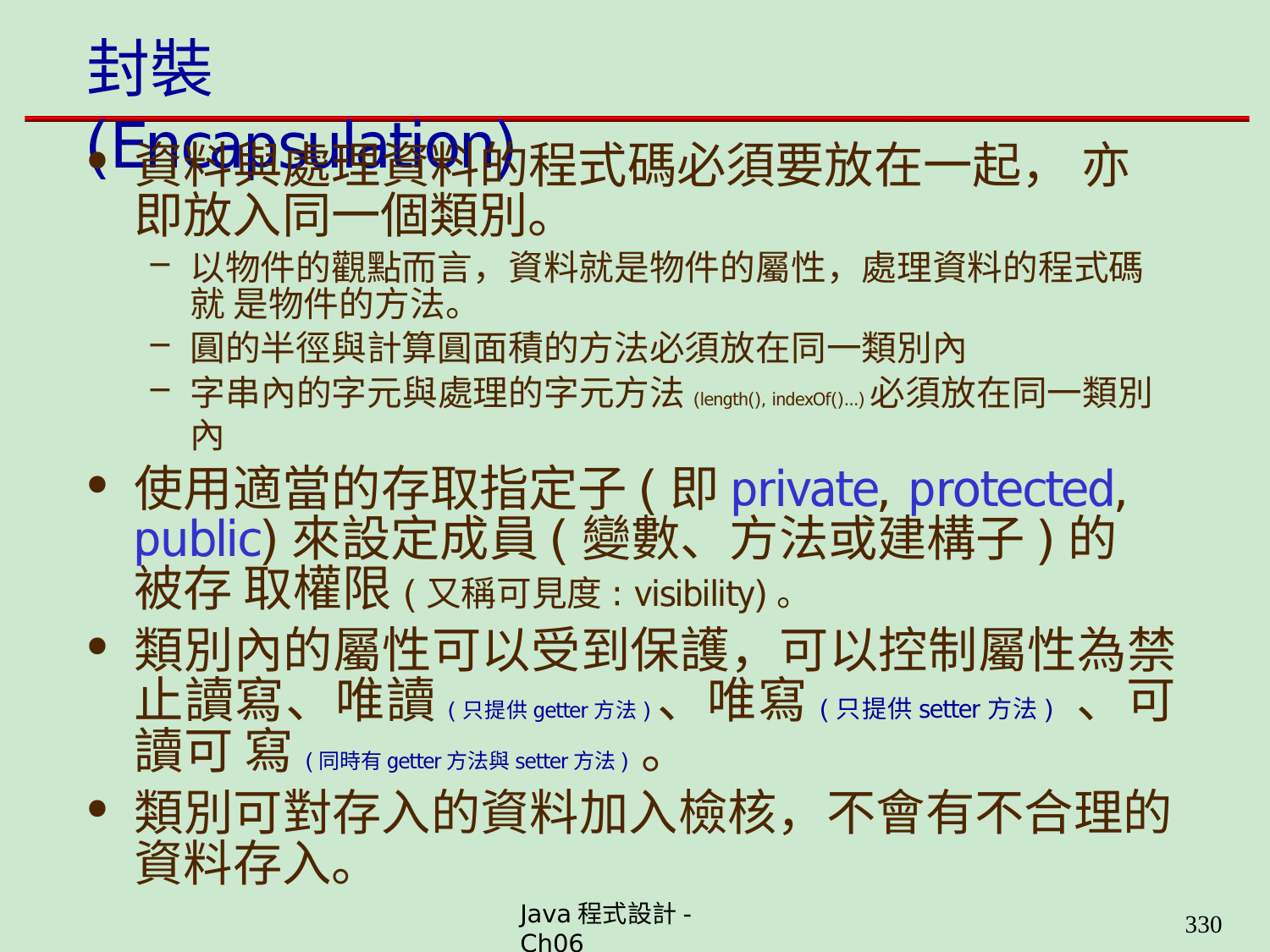

# 封裝(Encapsulation)
資料與處理資料的程式碼必須要放在一起， 亦 即放入同一個類別。
以物件的觀點而言，資料就是物件的屬性，處理資料的程式碼就 是物件的方法。
圓的半徑與計算圓面積的方法必須放在同一類別內
字串內的字元與處理的字元方法(length(), indexOf()…)必須放在同一類別內
使用適當的存取指定子(即private, protected,  public)來設定成員(變數、方法或建構子)的被存 取權限(又稱可見度: visibility)。
類別內的屬性可以受到保護，可以控制屬性為禁 止讀寫、唯讀(只提供getter方法)、唯寫(只提供setter方法) 、可讀可 寫(同時有getter方法與setter方法) 。
類別可對存入的資料加入檢核，不會有不合理的 資料存入。
Java程式設計-Ch06
330